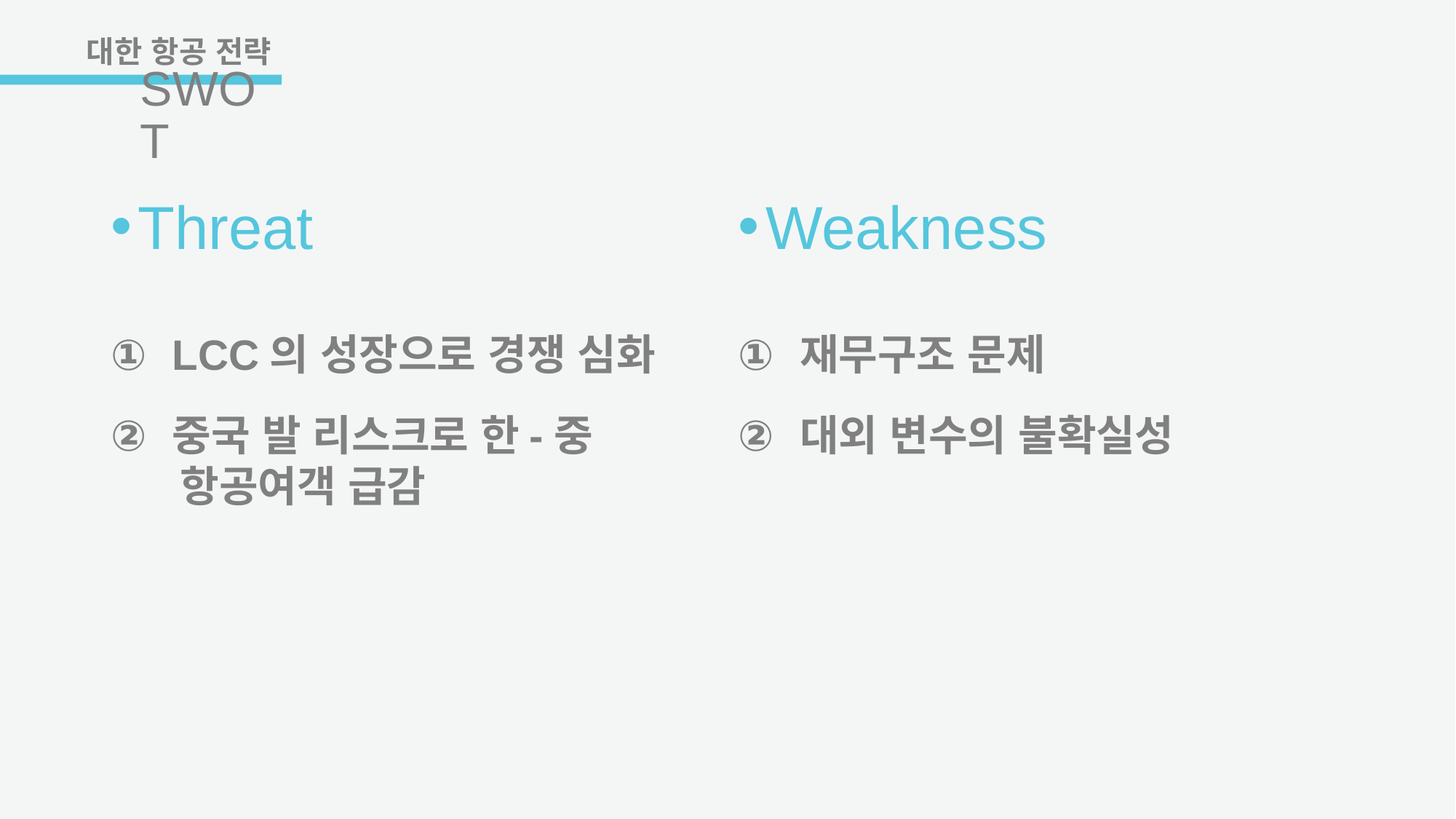

대한 항공 전략

# SWOT
Weakness

재무구조 문제
대외 변수의 불확실성
Threat

LCC의 성장으로 경쟁 심화
중국 발 리스크로 한-중
     항공여객 급감